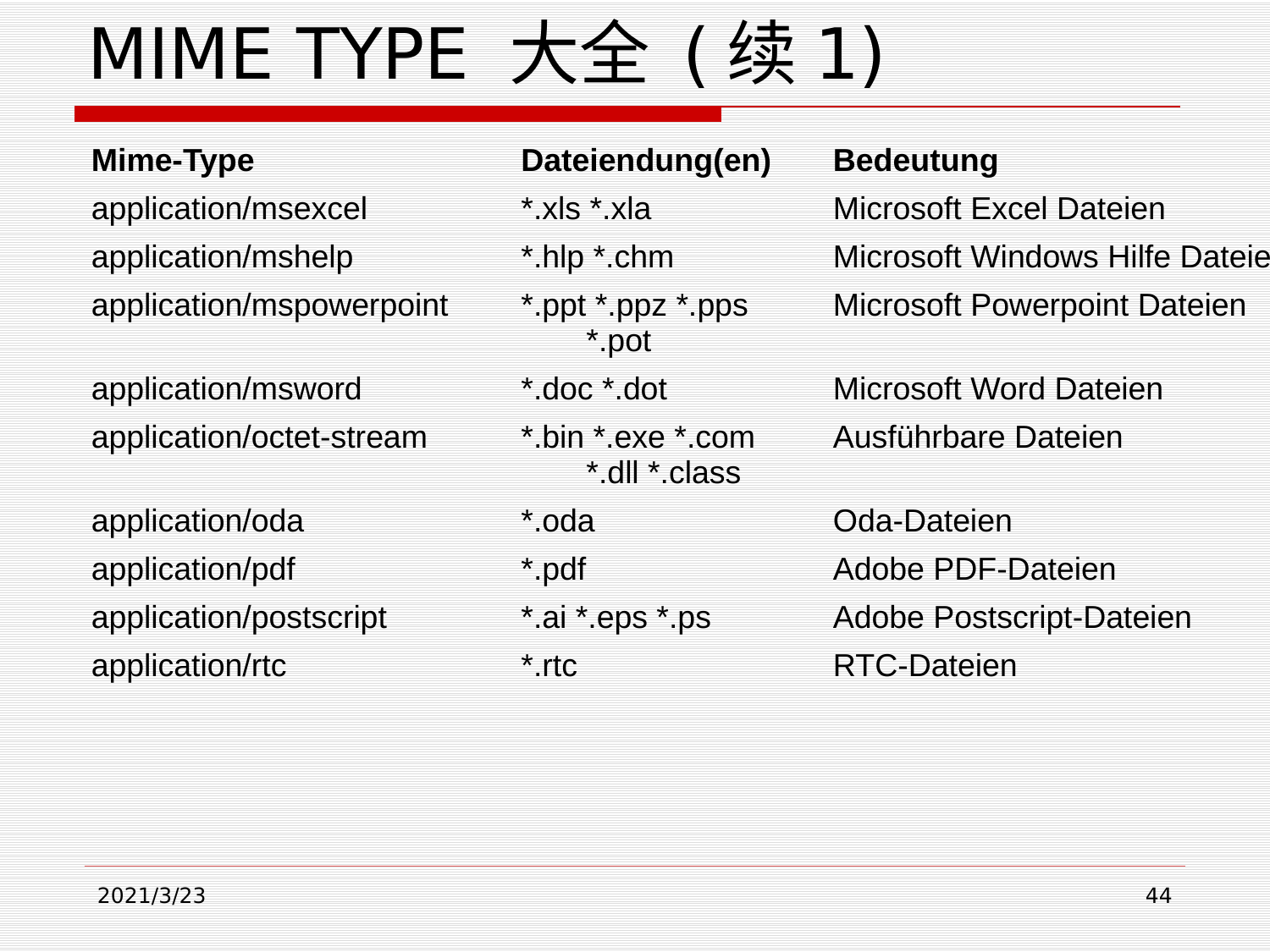

# MIME TYPE 大全 (续1)
| Mime-Type | Dateiendung(en) | Bedeutung |
| --- | --- | --- |
| application/msexcel | \*.xls \*.xla | Microsoft Excel Dateien |
| application/mshelp | \*.hlp \*.chm | Microsoft Windows Hilfe Dateien |
| application/mspowerpoint | \*.ppt \*.ppz \*.pps \*.pot | Microsoft Powerpoint Dateien |
| application/msword | \*.doc \*.dot | Microsoft Word Dateien |
| application/octet-stream | \*.bin \*.exe \*.com \*.dll \*.class | Ausführbare Dateien |
| application/oda | \*.oda | Oda-Dateien |
| application/pdf | \*.pdf | Adobe PDF-Dateien |
| application/postscript | \*.ai \*.eps \*.ps | Adobe Postscript-Dateien |
| application/rtc | \*.rtc | RTC-Dateien |
2021/3/23
44